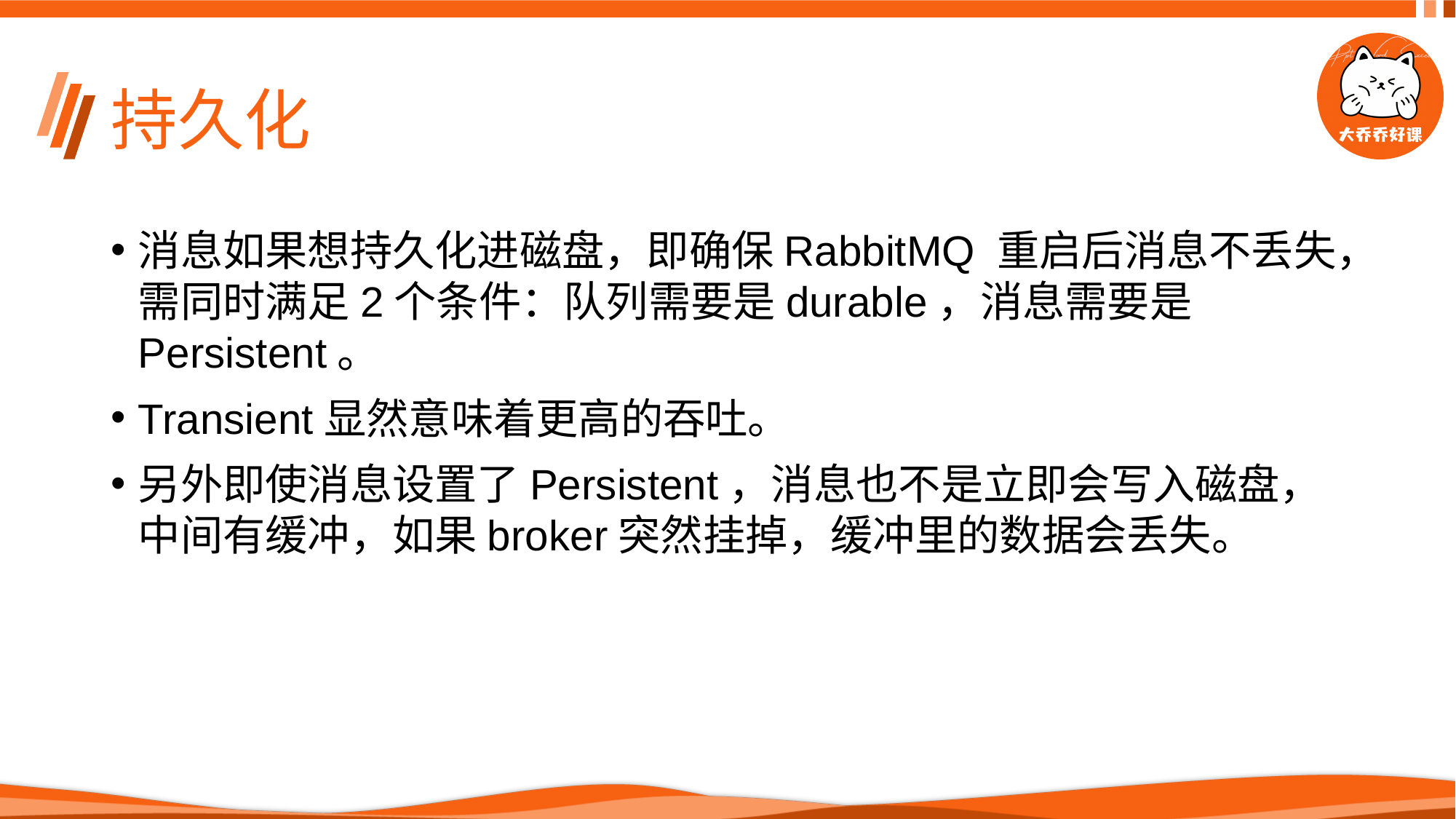

# 持久化
消息如果想持久化进磁盘，即确保RabbitMQ 重启后消息不丢失，需同时满足2个条件：队列需要是durable，消息需要是Persistent。
Transient显然意味着更高的吞吐。
另外即使消息设置了Persistent，消息也不是立即会写入磁盘，中间有缓冲，如果broker突然挂掉，缓冲里的数据会丢失。